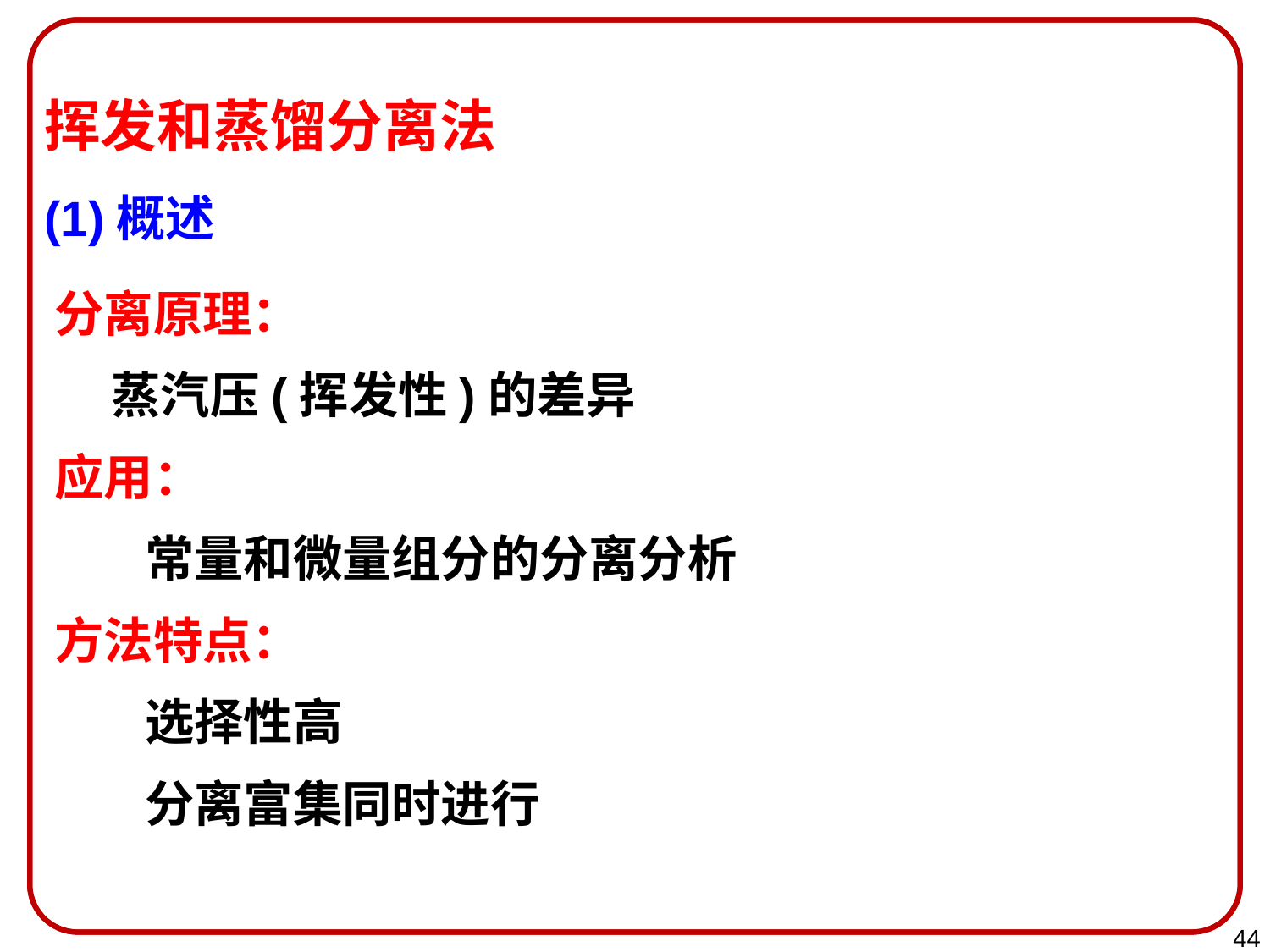

挥发和蒸馏分离法
(1)概述
分离原理：
    蒸汽压(挥发性)的差异
应用：
       常量和微量组分的分离分析
方法特点：
       选择性高
       分离富集同时进行
44